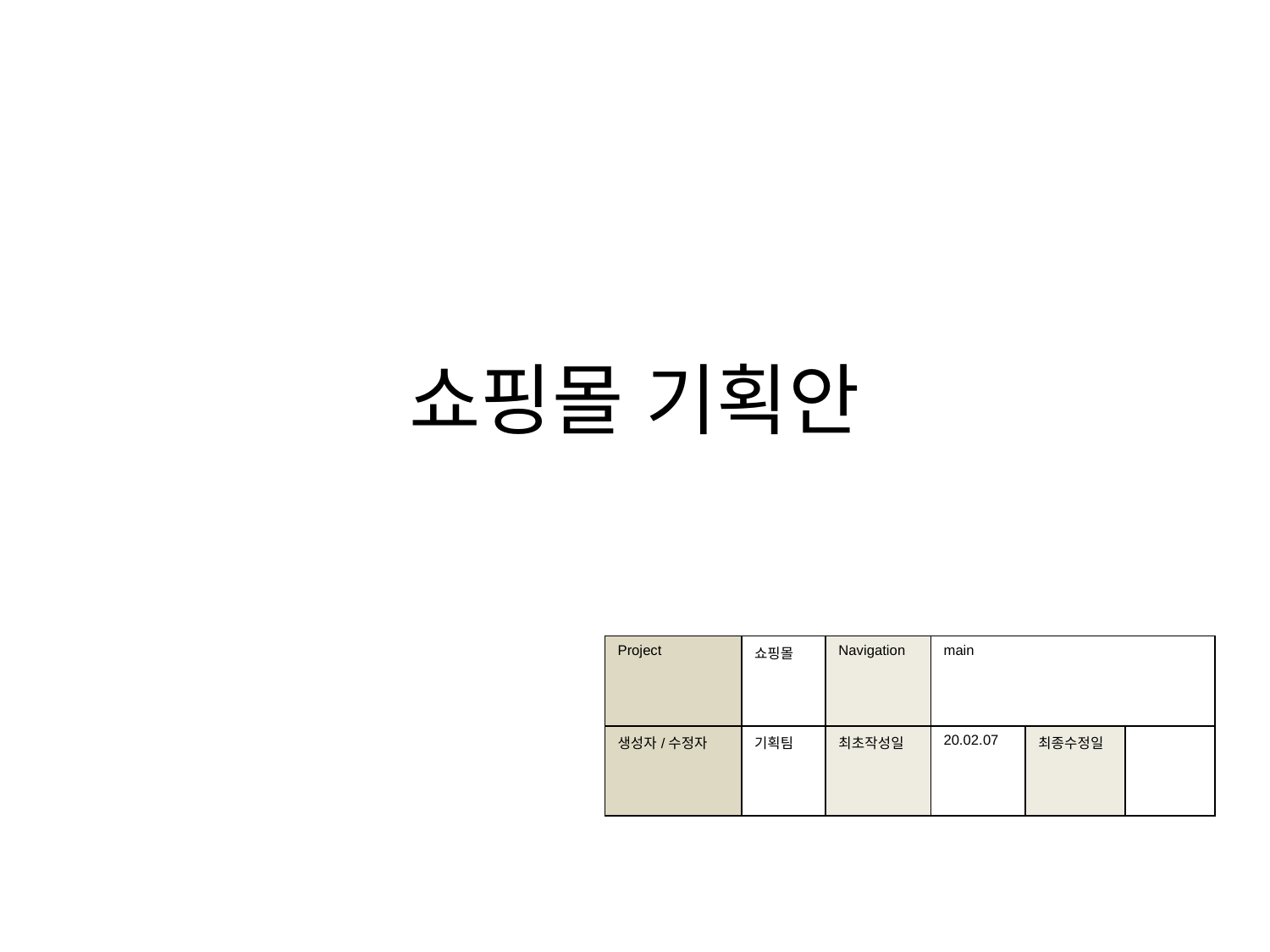

# 쇼핑몰 기획안
| Project | 쇼핑몰 | Navigation | main |  |  |
| --- | --- | --- | --- | --- | --- |
| 생성자/수정자 | 기획팀 | 최초작성일 | 20.02.07 | 최종수정일 |  |